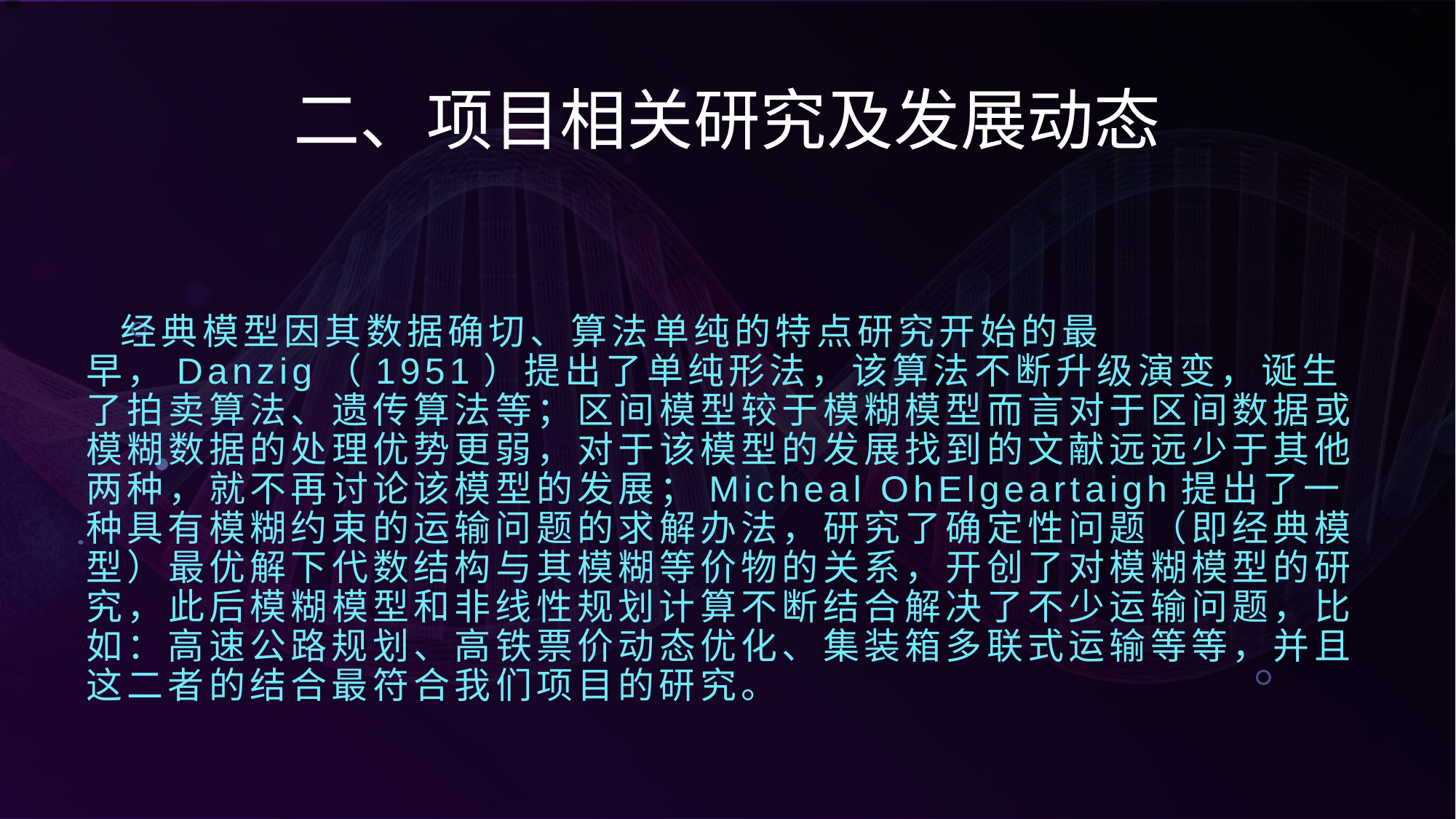

# 二、项目相关研究及发展动态

  经典模型因其数据确切、算法单纯的特点研究开始的最早，Danzig（1951）提出了单纯形法，该算法不断升级演变，诞生了拍卖算法、遗传算法等；区间模型较于模糊模型而言对于区间数据或模糊数据的处理优势更弱，对于该模型的发展找到的文献远远少于其他两种，就不再讨论该模型的发展；Micheal OhElgeartaigh提出了一种具有模糊约束的运输问题的求解办法，研究了确定性问题（即经典模型）最优解下代数结构与其模糊等价物的关系，开创了对模糊模型的研究，此后模糊模型和非线性规划计算不断结合解决了不少运输问题，比如：高速公路规划、高铁票价动态优化、集装箱多联式运输等等，并且这二者的结合最符合我们项目的研究。